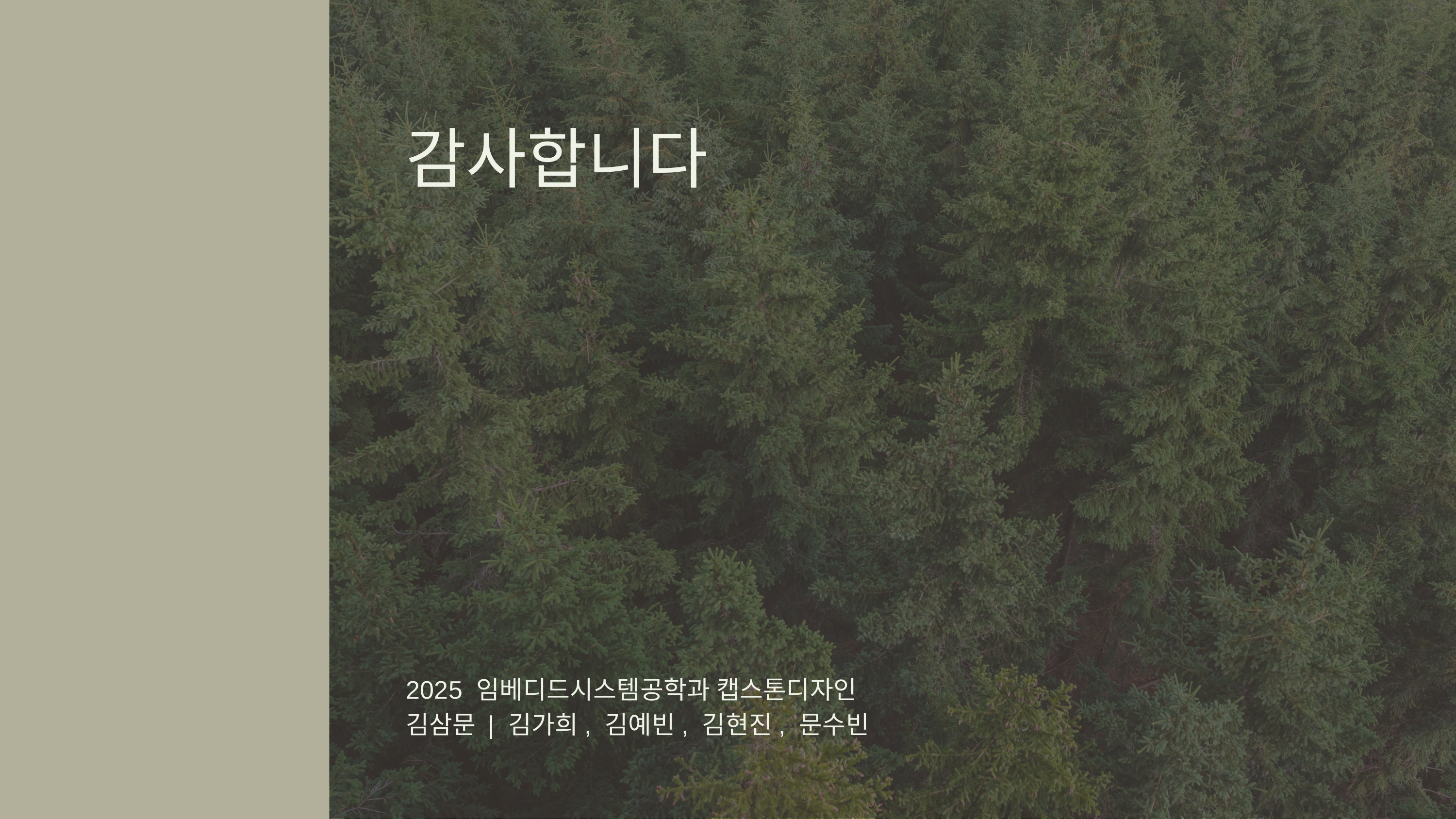

감사합니다
2025 임베디드시스템공학과 캡스톤디자인
김삼문 | 김가희, 김예빈, 김현진, 문수빈